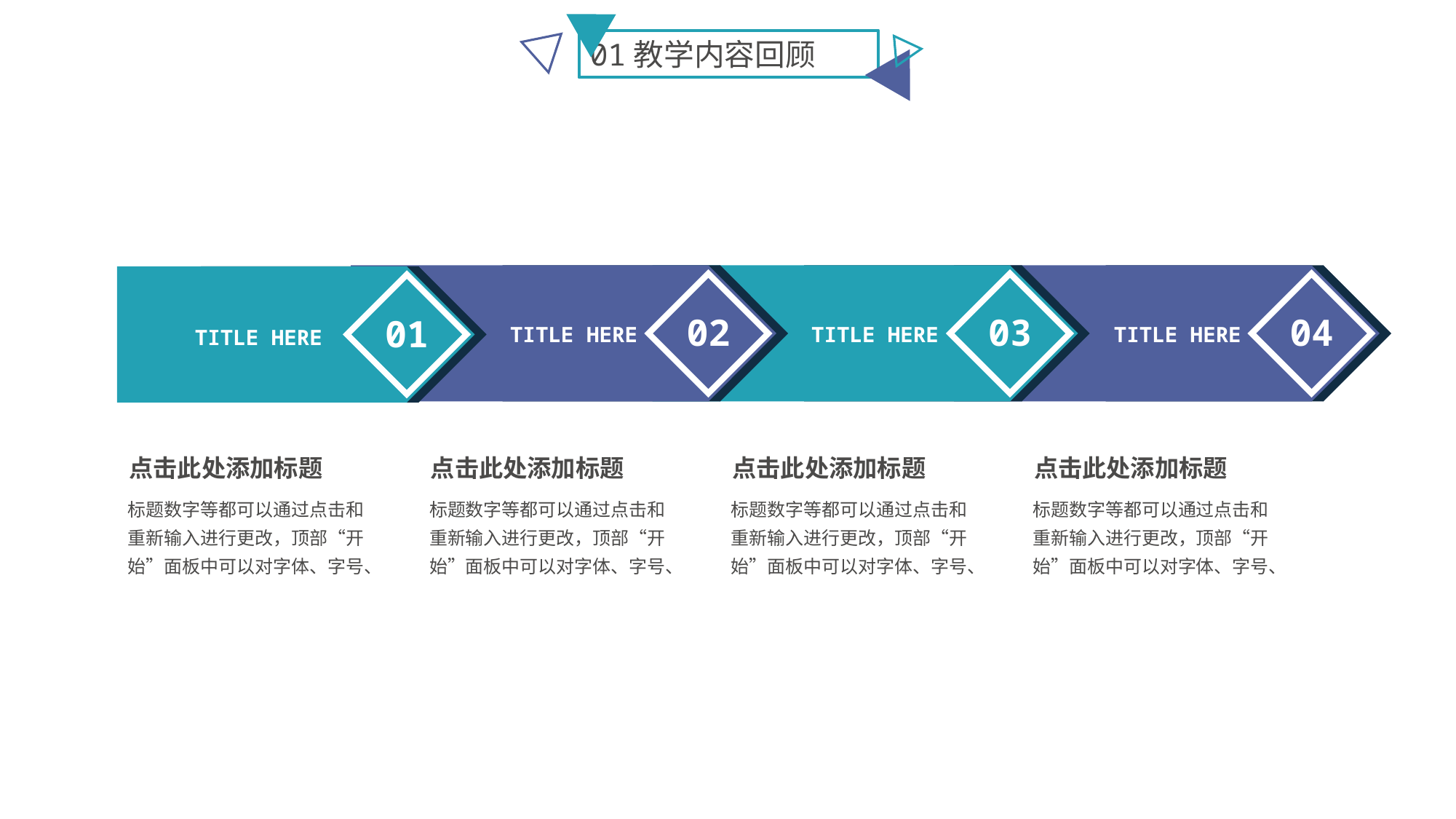

01教学内容回顾

02
TITLE HERE

03
TITLE HERE

04
TITLE HERE

01
TITLE HERE
点击此处添加标题
点击此处添加标题
点击此处添加标题
点击此处添加标题
标题数字等都可以通过点击和重新输入进行更改，顶部“开始”面板中可以对字体、字号、
标题数字等都可以通过点击和重新输入进行更改，顶部“开始”面板中可以对字体、字号、
标题数字等都可以通过点击和重新输入进行更改，顶部“开始”面板中可以对字体、字号、
标题数字等都可以通过点击和重新输入进行更改，顶部“开始”面板中可以对字体、字号、